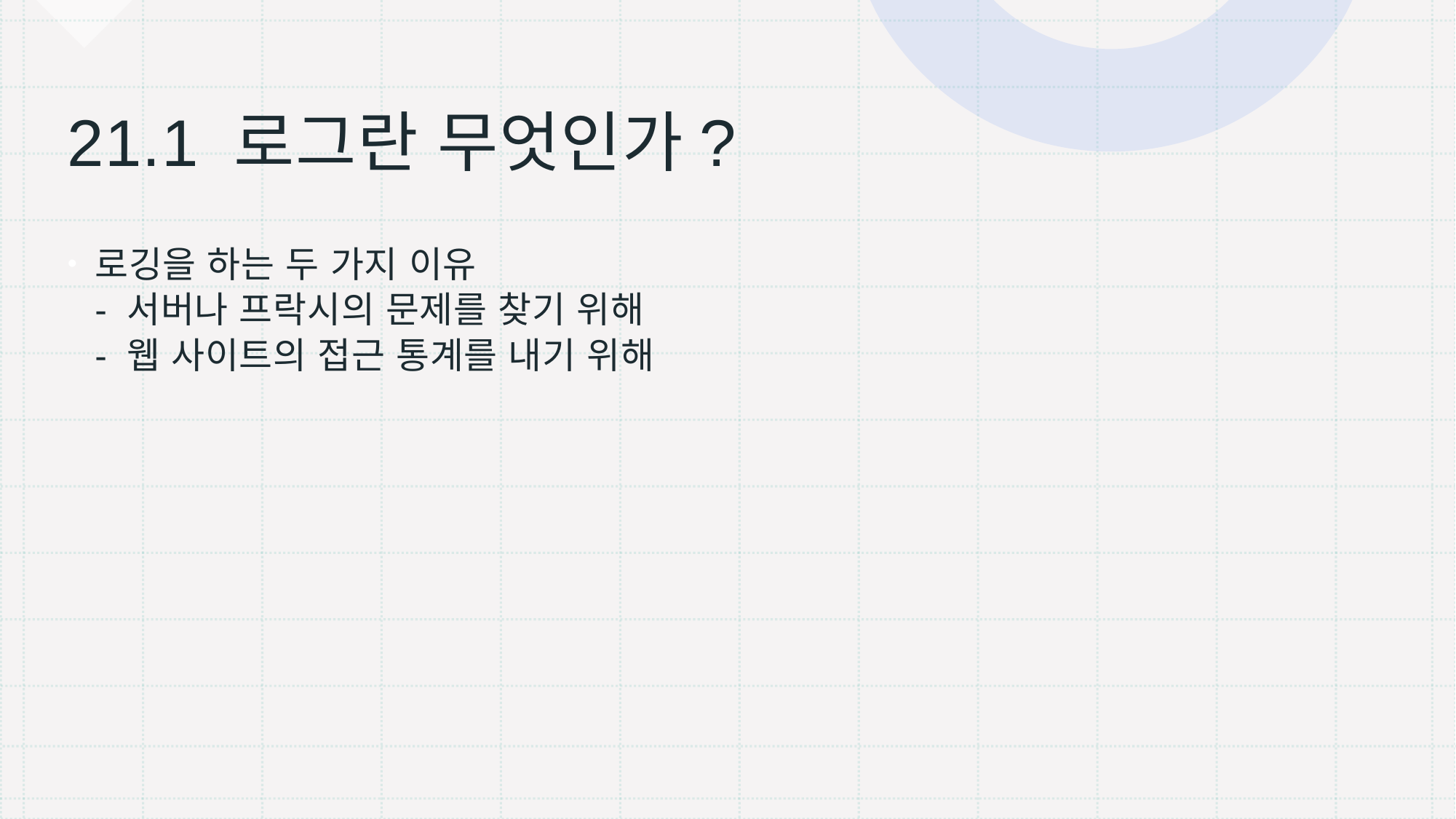

# 21.1 로그란 무엇인가?
로깅을 하는 두 가지 이유
- 서버나 프락시의 문제를 찾기 위해
- 웹 사이트의 접근 통계를 내기 위해